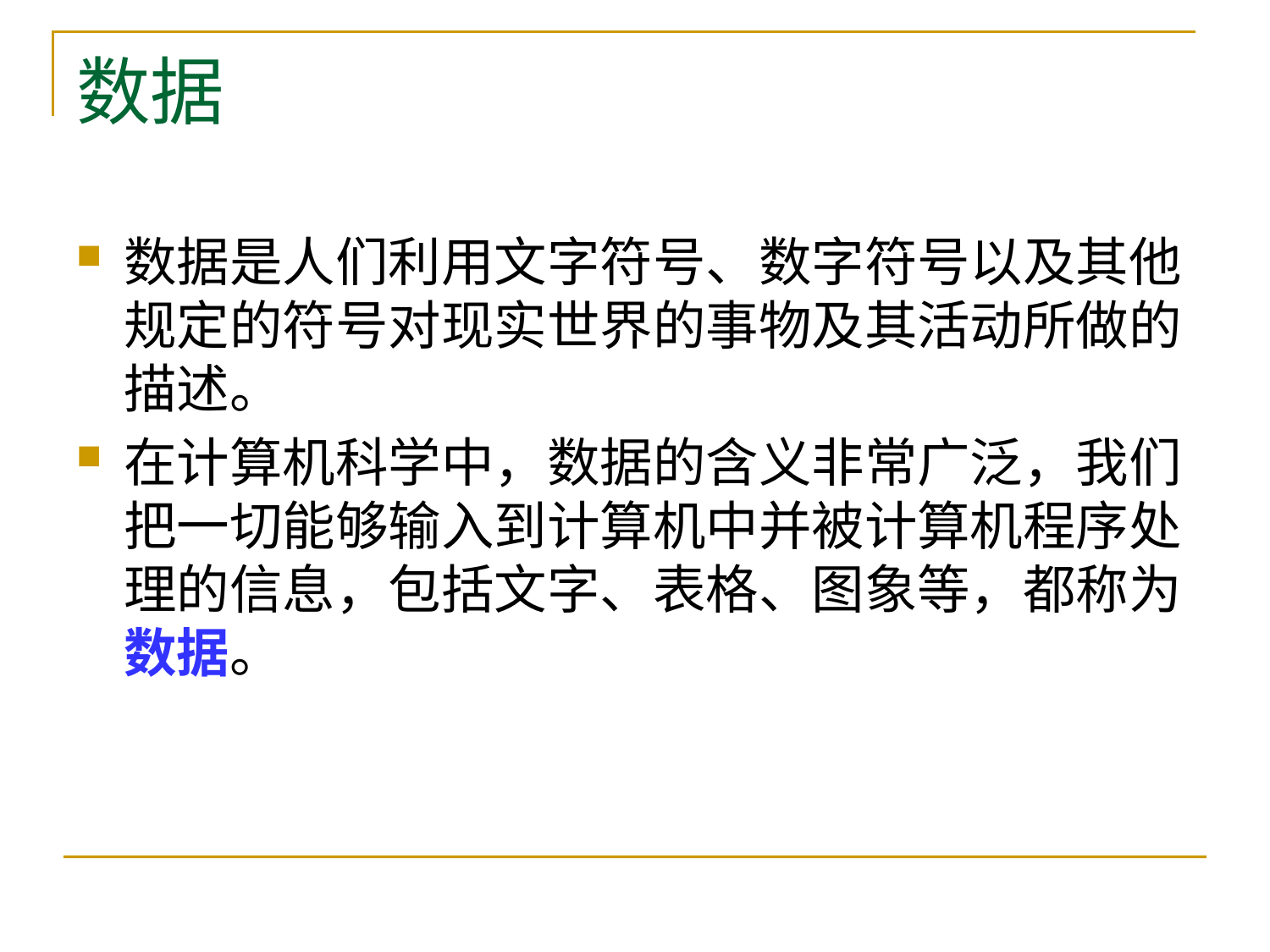

# 数据
数据是人们利用文字符号、数字符号以及其他规定的符号对现实世界的事物及其活动所做的描述。
在计算机科学中，数据的含义非常广泛，我们把一切能够输入到计算机中并被计算机程序处理的信息，包括文字、表格、图象等，都称为数据。